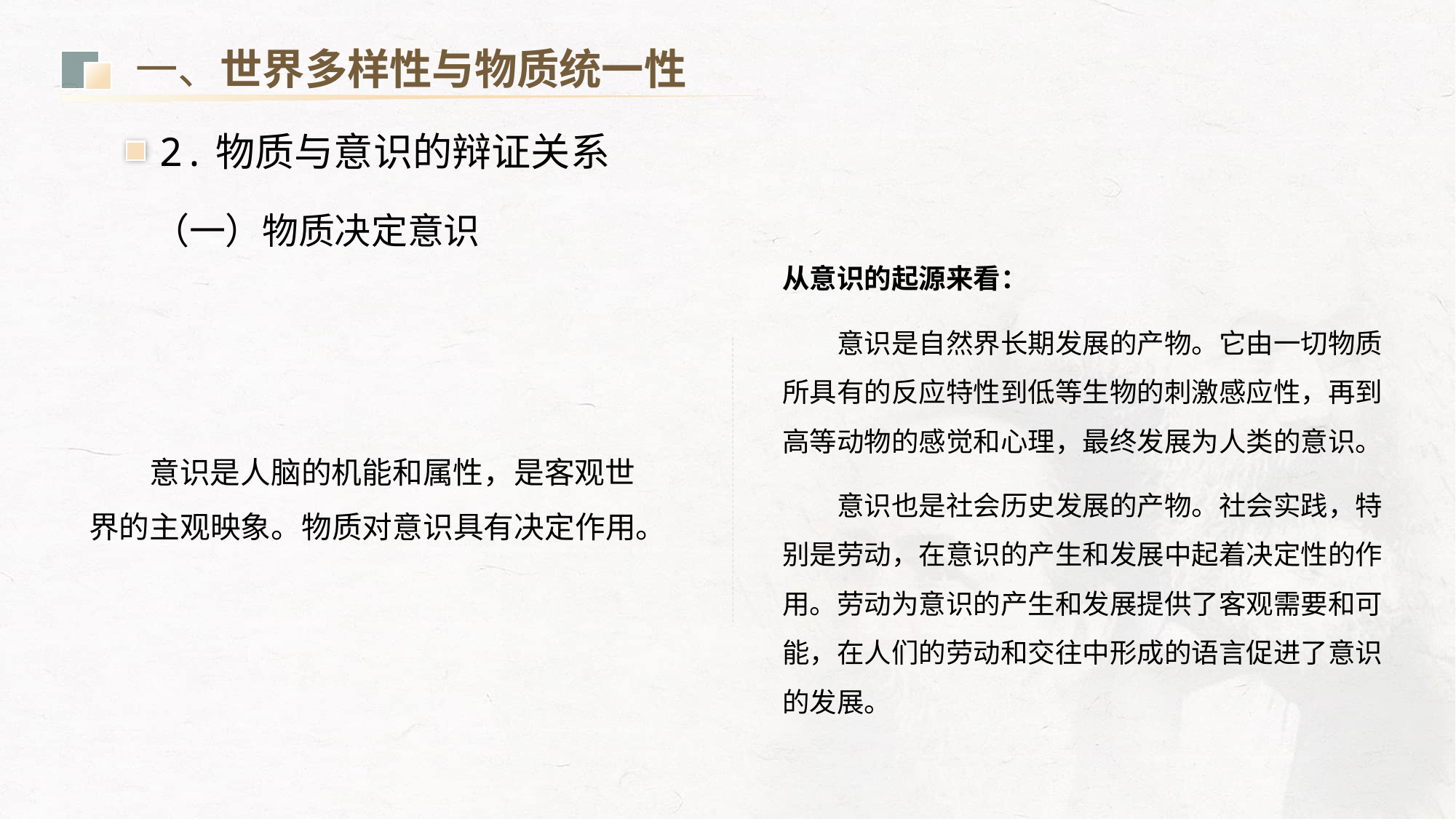

一、世界多样性与物质统一性

2.物质与意识的辩证关系

（一）物质决定意识
从意识的起源来看：
意识是自然界长期发展的产物。它由一切物质所具有的反应特性到低等生物的刺激感应性，再到高等动物的感觉和心理，最终发展为人类的意识。
意识也是社会历史发展的产物。社会实践，特别是劳动，在意识的产生和发展中起着决定性的作用。劳动为意识的产生和发展提供了客观需要和可能，在人们的劳动和交往中形成的语言促进了意识的发展。
意识是人脑的机能和属性，是客观世界的主观映象。物质对意识具有决定作用。